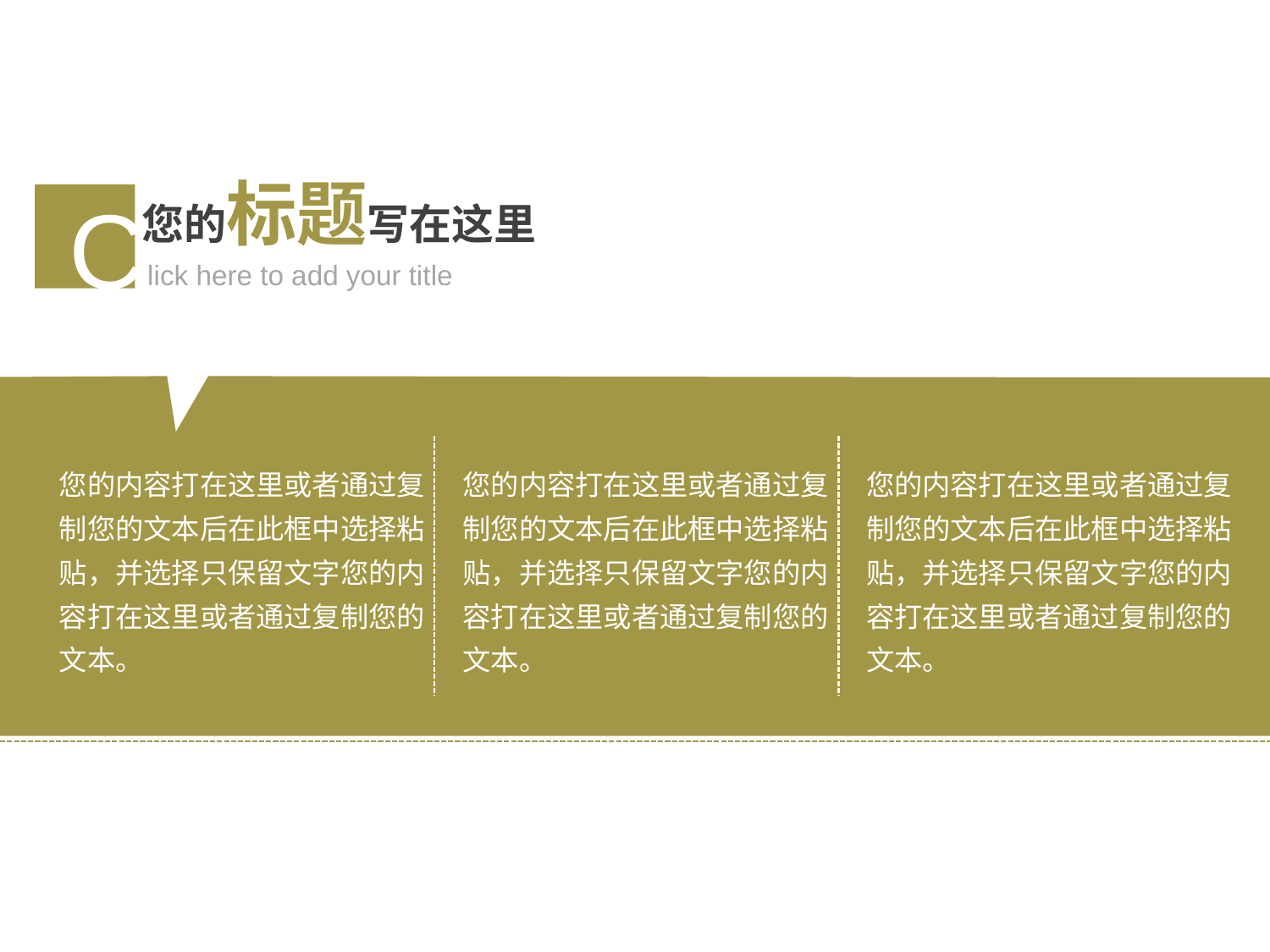

您的标题写在这里
C

lick here to add your title

您的内容打在这里或者通过复制您的文本后在此框中选择粘贴，并选择只保留文字您的内容打在这里或者通过复制您的文本。
您的内容打在这里或者通过复制您的文本后在此框中选择粘贴，并选择只保留文字您的内容打在这里或者通过复制您的文本。
您的内容打在这里或者通过复制您的文本后在此框中选择粘贴，并选择只保留文字您的内容打在这里或者通过复制您的文本。
www.51pptm oban. com 搜集整理